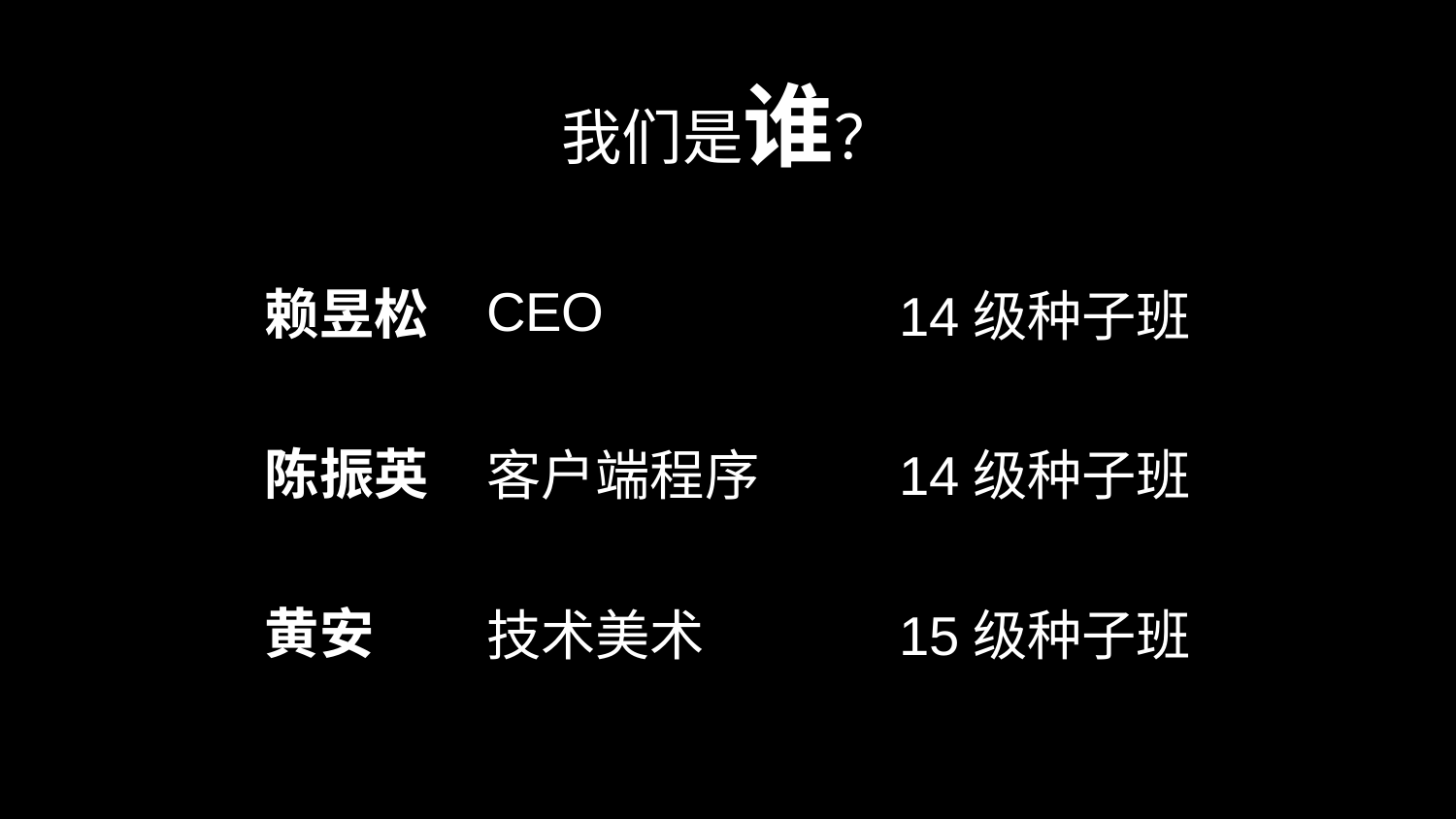

# 我们是谁？
| 赖昱松 | CEO | 14级种子班 |
| --- | --- | --- |
| 陈振英 | 客户端程序 | 14级种子班 |
| 黄安 | 技术美术 | 15级种子班 |